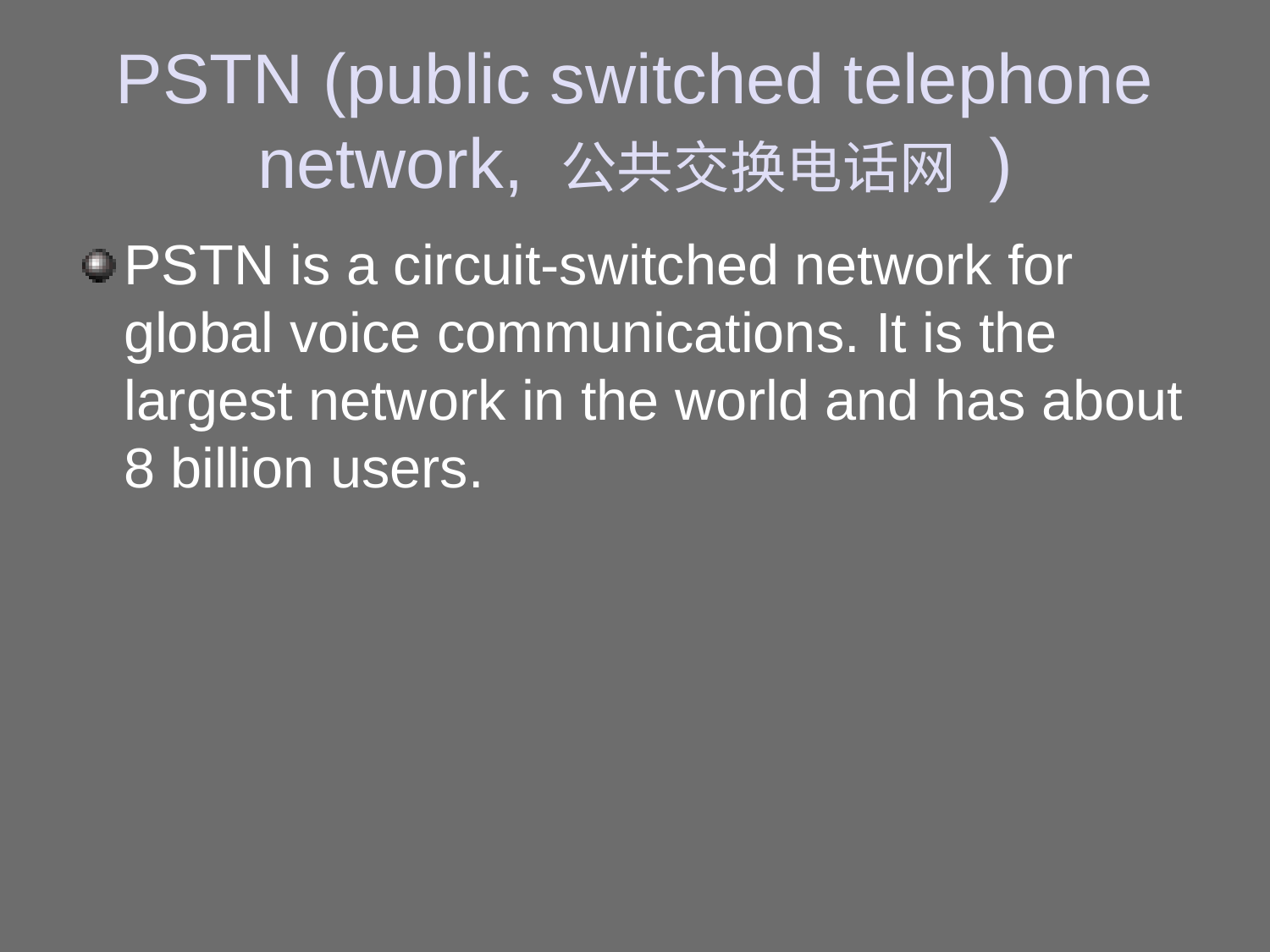

# PSTN (public switched telephone network, 公共交换电话网 )
PSTN is a circuit-switched network for global voice communications. It is the largest network in the world and has about 8 billion users.